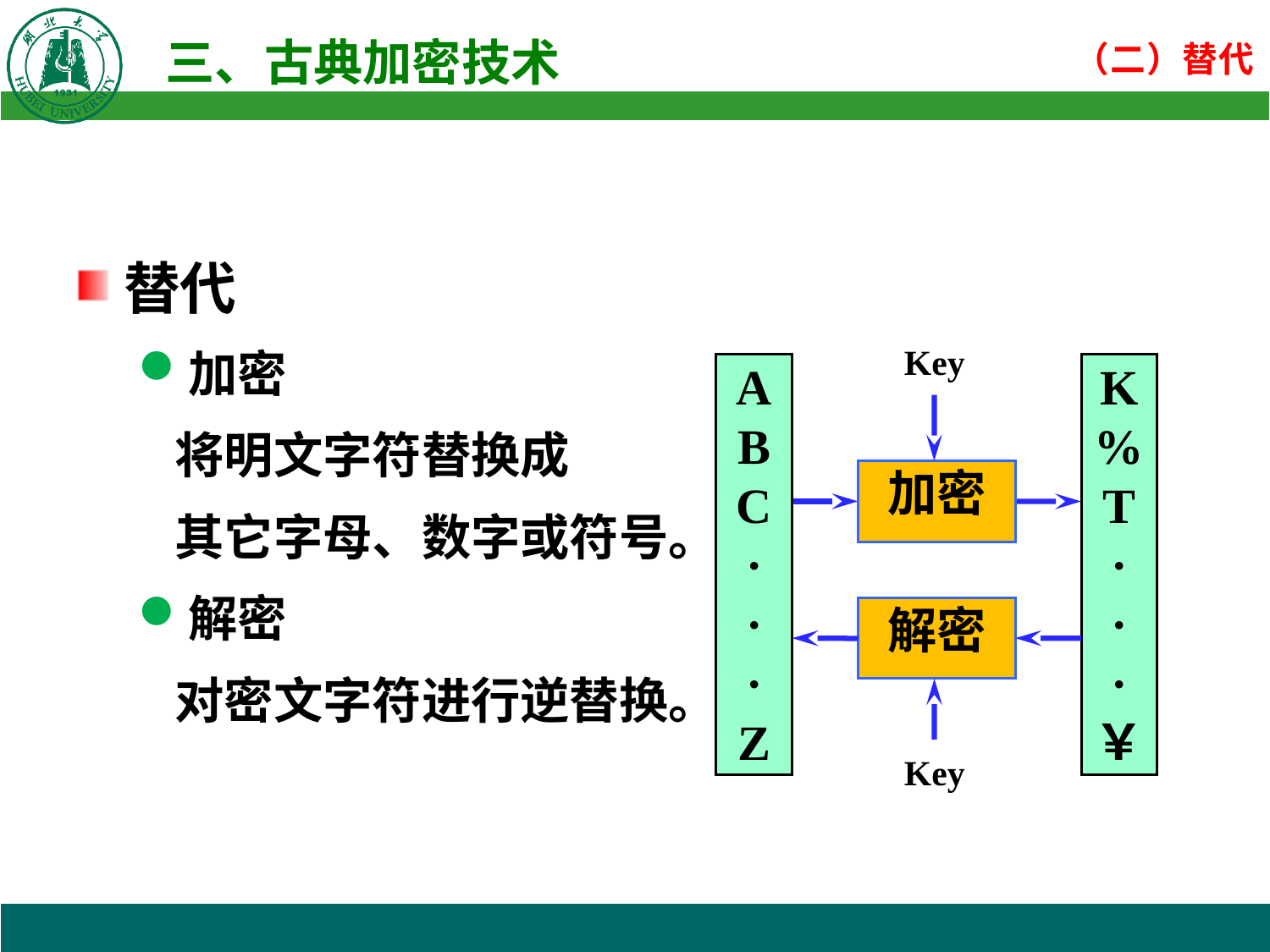

替代
加密
将明文字符替换成
其它字母、数字或符号。
解密
对密文字符进行逆替换。

Key
A
B
C
·
·
·
Z
K
%T
·
·
·
￥
加密
解密
Key